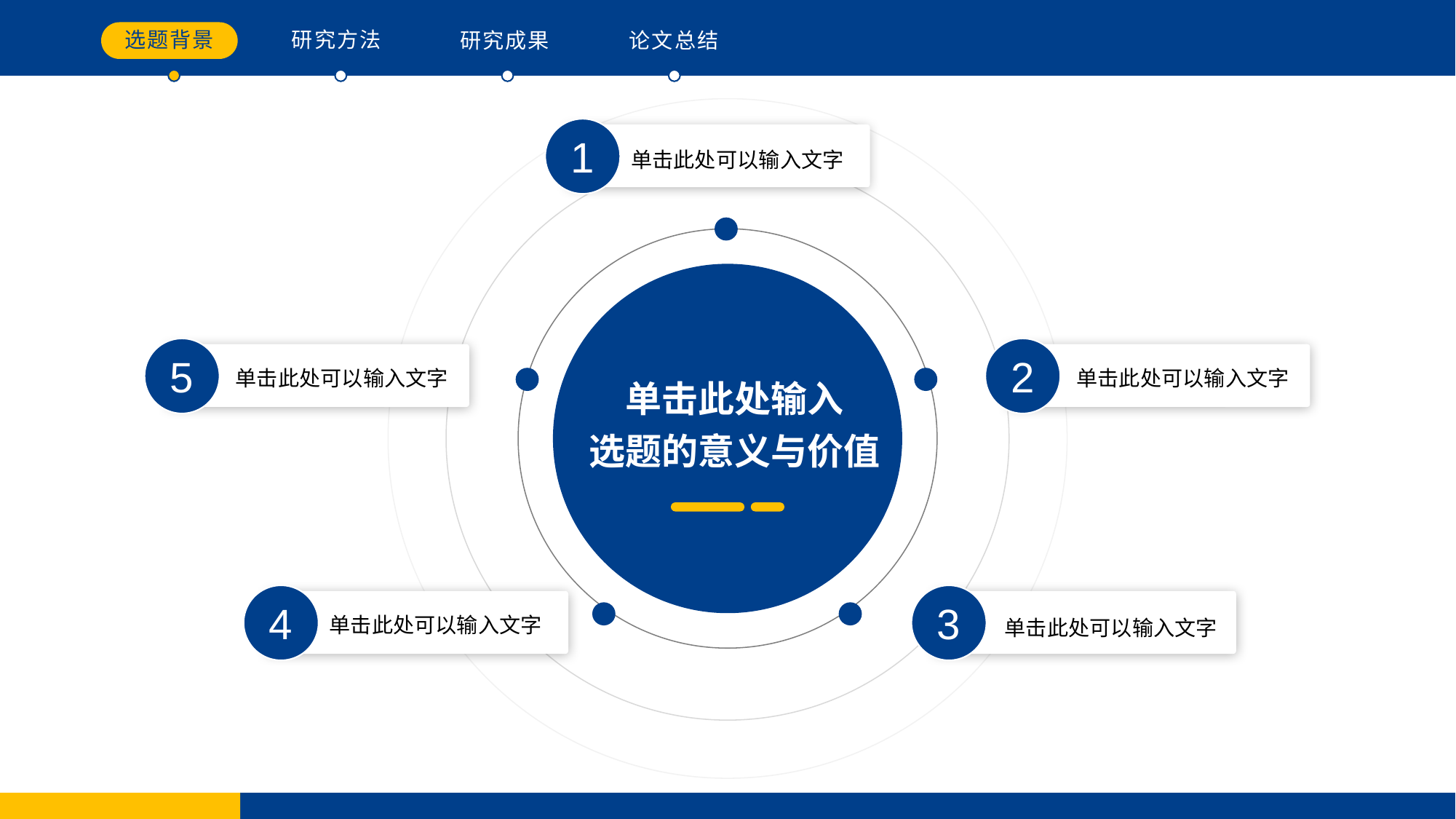

选题背景
研究方法
研究成果
论文总结

1

单击此处可以输入文字

5

2

单击此处可以输入文字
单击此处可以输入文字
单击此处输入
选题的意义与价值

4

3

单击此处可以输入文字
单击此处可以输入文字